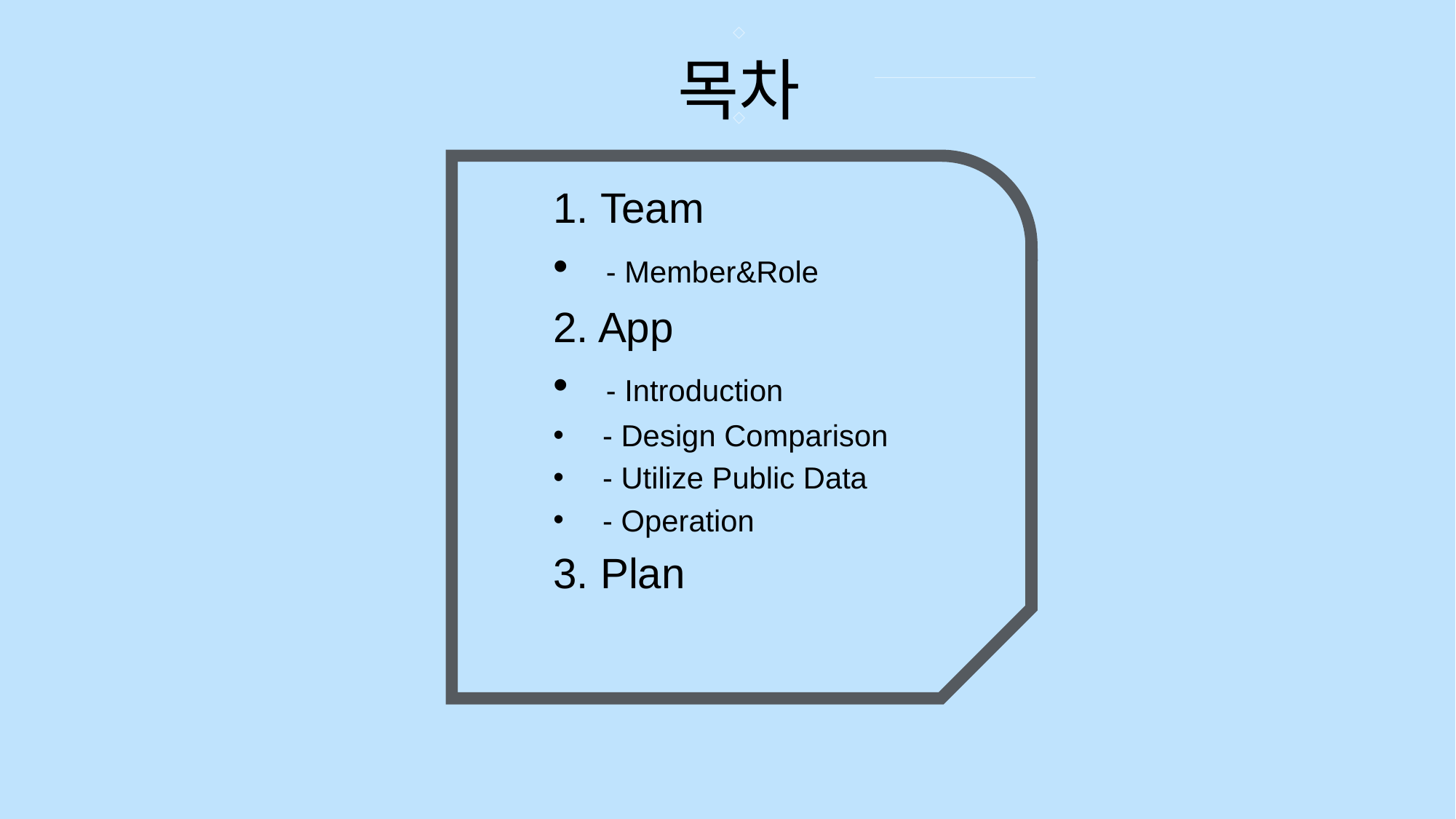

목차

 Team
 - Member&Role
2. App
 - Introduction
 - Design Comparison
 - Utilize Public Data
 - Operation
3. Plan